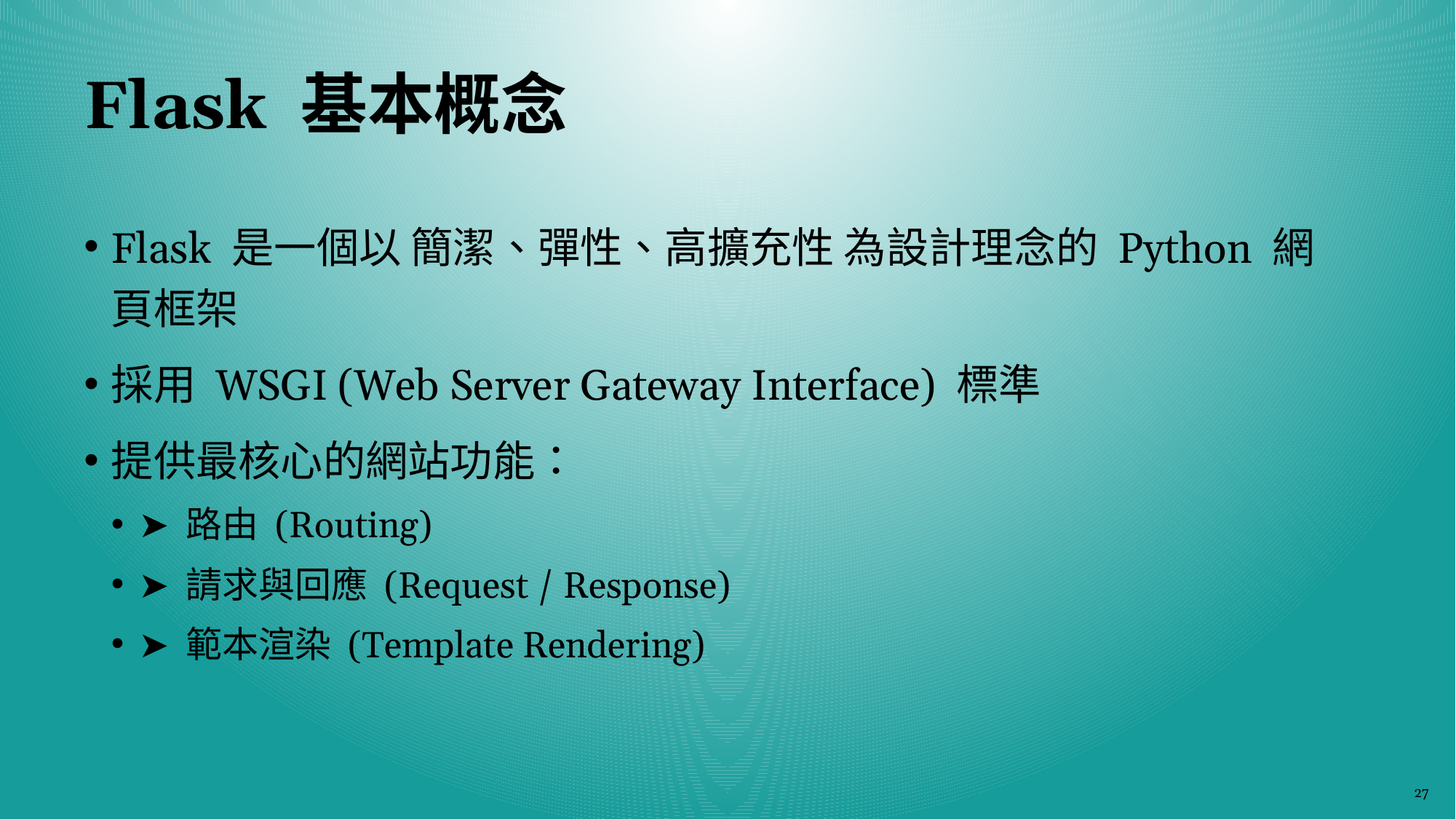

# Flask 基本概念
Flask 是一個以 簡潔、彈性、高擴充性 為設計理念的 Python 網頁框架
採用 WSGI (Web Server Gateway Interface) 標準
提供最核心的網站功能：
➤ 路由 (Routing)
➤ 請求與回應 (Request / Response)
➤ 範本渲染 (Template Rendering)
27